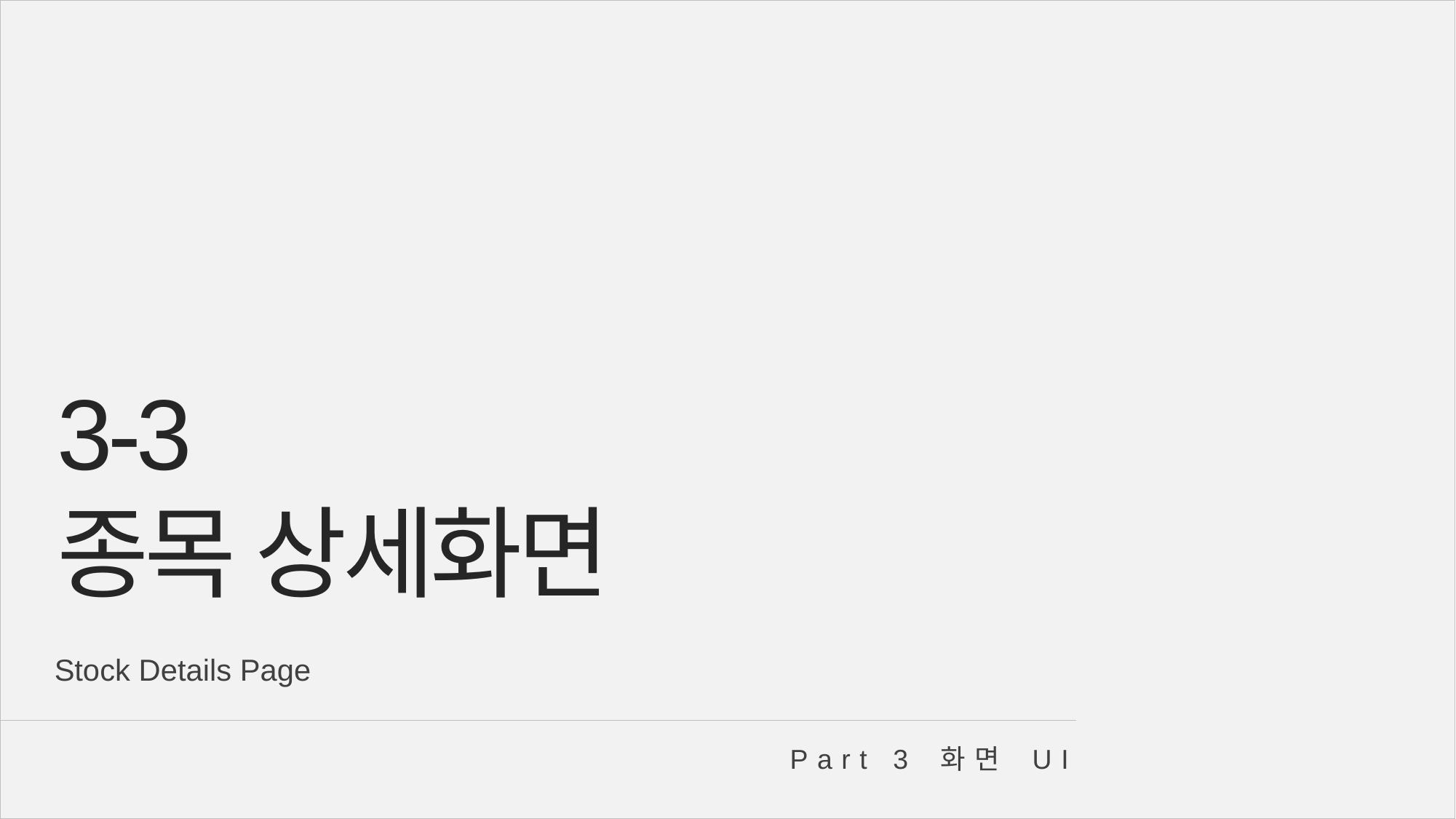

3-3
종목 상세화면
Stock Details Page
Part 3 화면 UI